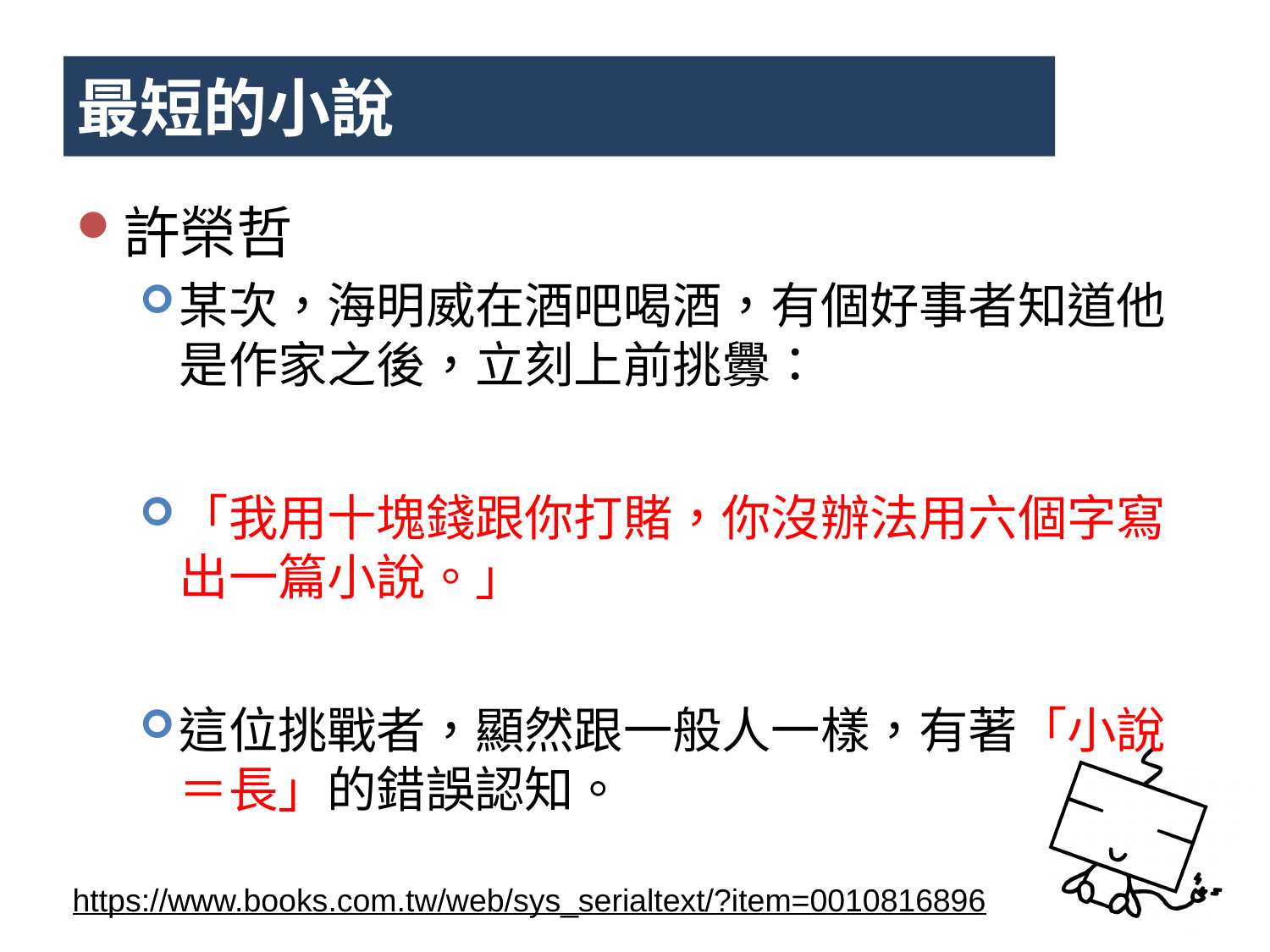

# 最短的小說
許榮哲
某次，海明威在酒吧喝酒，有個好事者知道他是作家之後，立刻上前挑釁：

「我用十塊錢跟你打賭，你沒辦法用六個字寫出一篇小說。」

這位挑戰者，顯然跟一般人一樣，有著「小說＝長」的錯誤認知。

https://www.books.com.tw/web/sys_serialtext/?item=0010816896
58